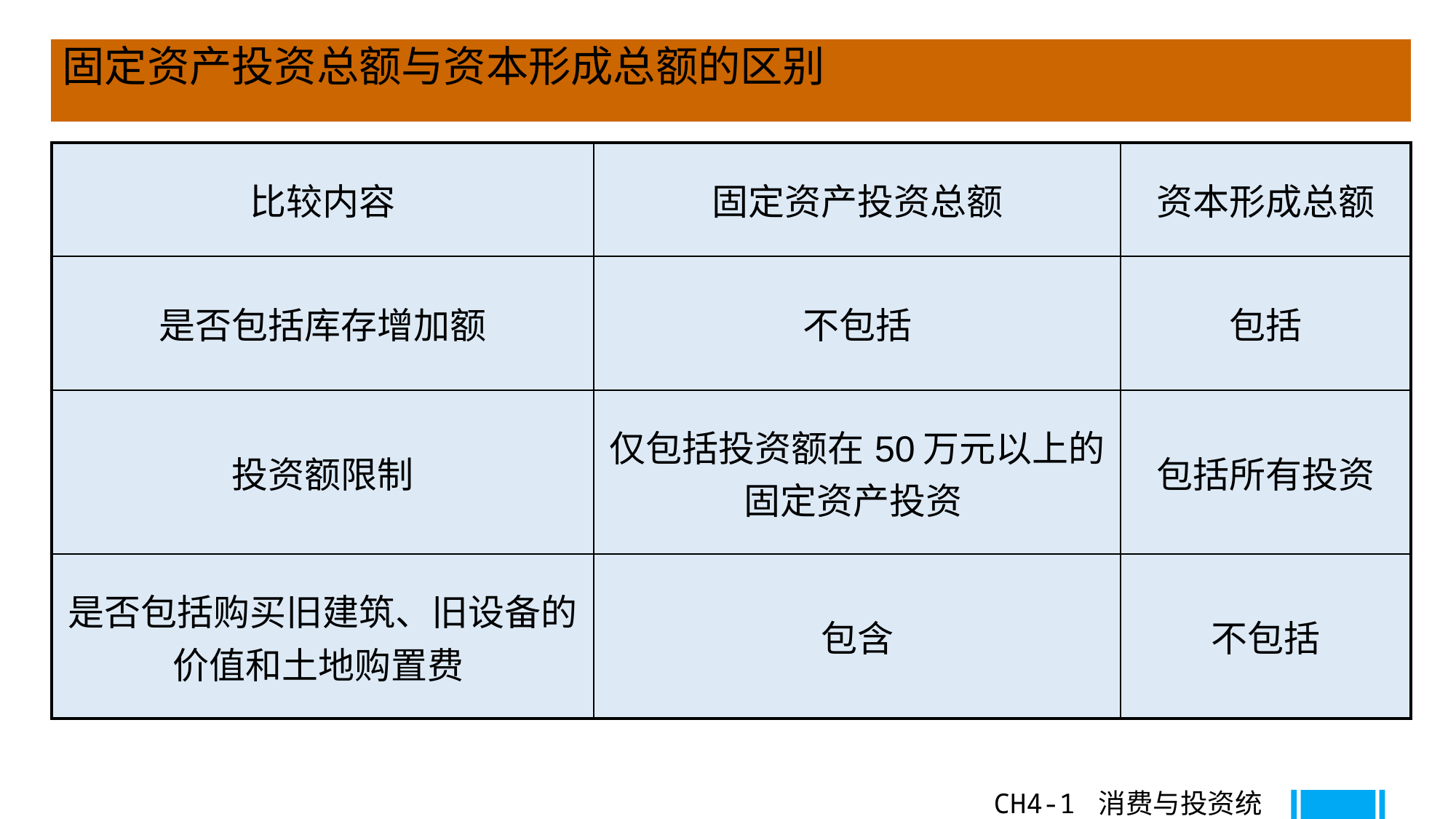

固定资产投资总额与资本形成总额的区别
| 比较内容 | 固定资产投资总额 | 资本形成总额 |
| --- | --- | --- |
| 是否包括库存增加额 | 不包括 | 包括 |
| 投资额限制 | 仅包括投资额在50万元以上的固定资产投资 | 包括所有投资 |
| 是否包括购买旧建筑、旧设备的价值和土地购置费 | 包含 | 不包括 |
CH4-1 消费与投资统计